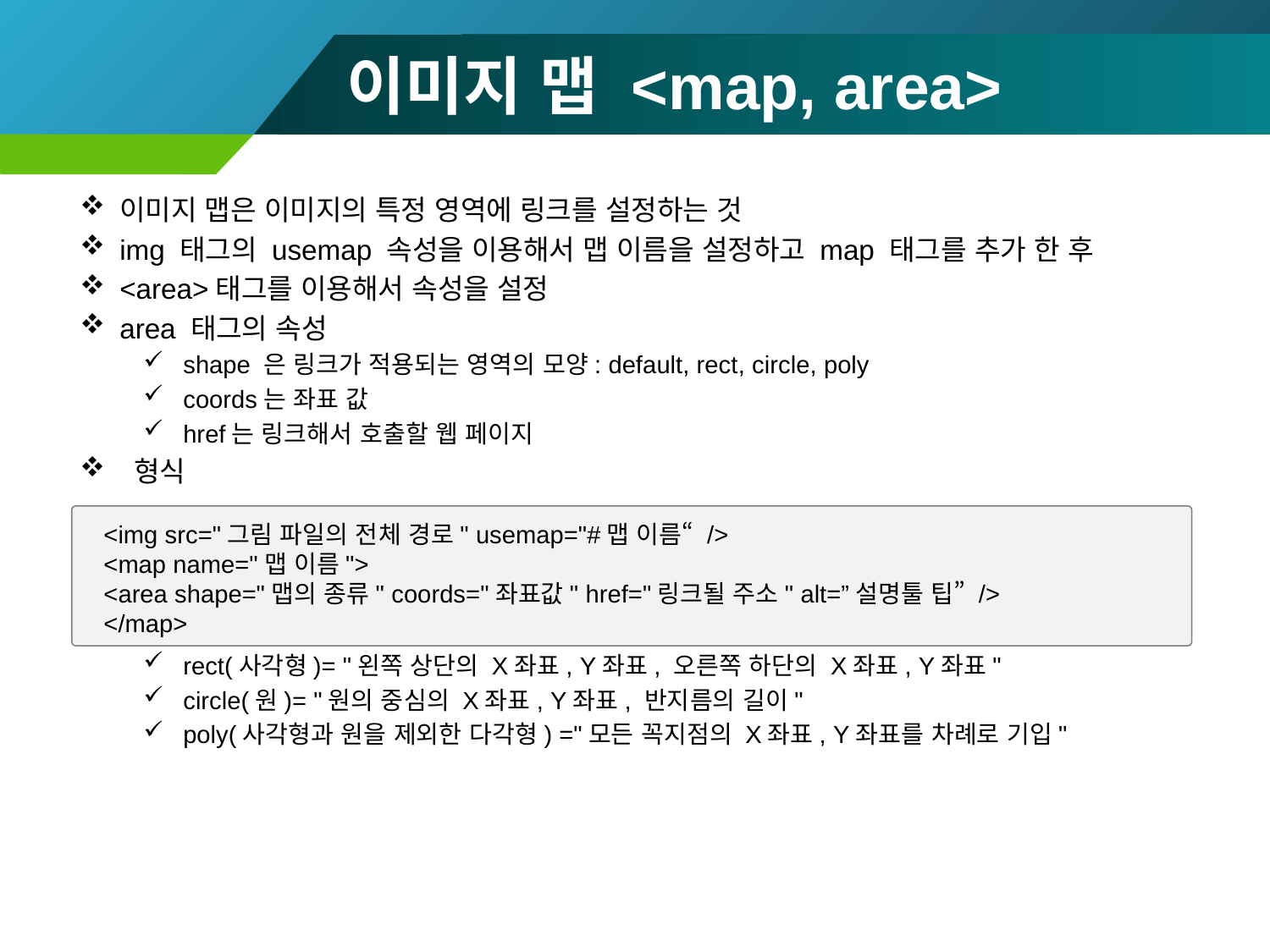

# 이미지 맵 <map, area>
이미지 맵은 이미지의 특정 영역에 링크를 설정하는 것
img 태그의 usemap 속성을 이용해서 맵 이름을 설정하고 map 태그를 추가 한 후
<area>태그를 이용해서 속성을 설정
area 태그의 속성
shape 은 링크가 적용되는 영역의 모양: default, rect, circle, poly
coords는 좌표 값
href는 링크해서 호출할 웹 페이지
 형식

rect(사각형)= "왼쪽 상단의 X좌표, Y좌표, 오른쪽 하단의 X좌표, Y좌표"
circle(원)= "원의 중심의 X좌표, Y좌표, 반지름의 길이"
poly(사각형과 원을 제외한 다각형) ="모든 꼭지점의 X좌표, Y좌표를 차례로 기입"

<img src="그림 파일의 전체 경로" usemap="#맵 이름“ />
<map name="맵 이름">
<area shape="맵의 종류" coords="좌표값" href="링크될 주소" alt=”설명툴 팁” />
</map>